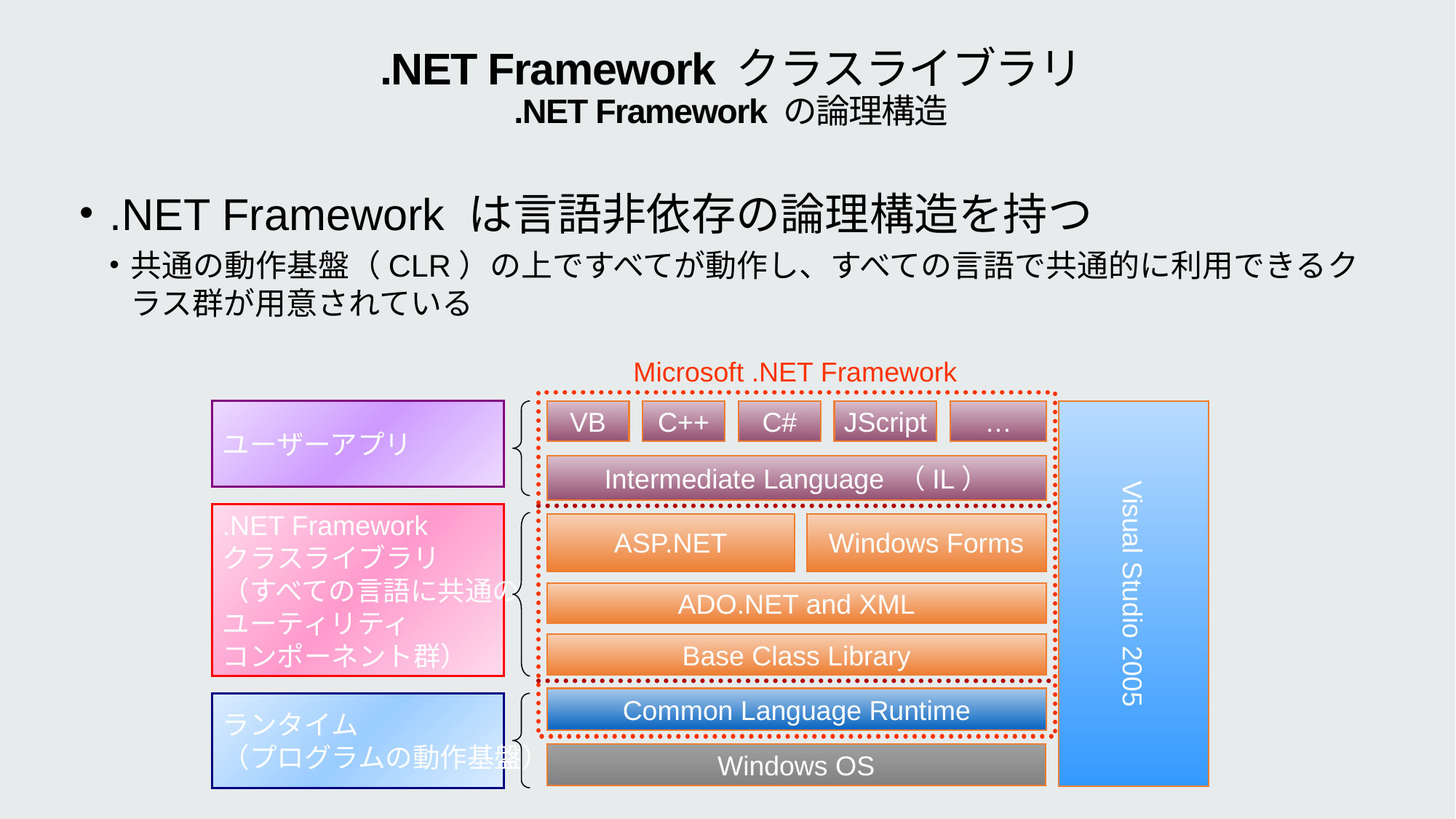

# .NET Framework クラスライブラリ .NET Framework の論理構造
.NET Framework は言語非依存の論理構造を持つ
共通の動作基盤（CLR）の上ですべてが動作し、すべての言語で共通的に利用できるクラス群が用意されている
Microsoft .NET Framework

ユーザーアプリ
VB
C++
C#
JScript
…
Visual Studio 2005
Intermediate Language （IL）
.NET Framework
クラスライブラリ
（すべての言語に共通の
ユーティリティ
コンポーネント群）

ASP.NET
Windows Forms
ADO.NET and XML
Base Class Library

Common Language Runtime
ランタイム
（プログラムの動作基盤）

Windows OS